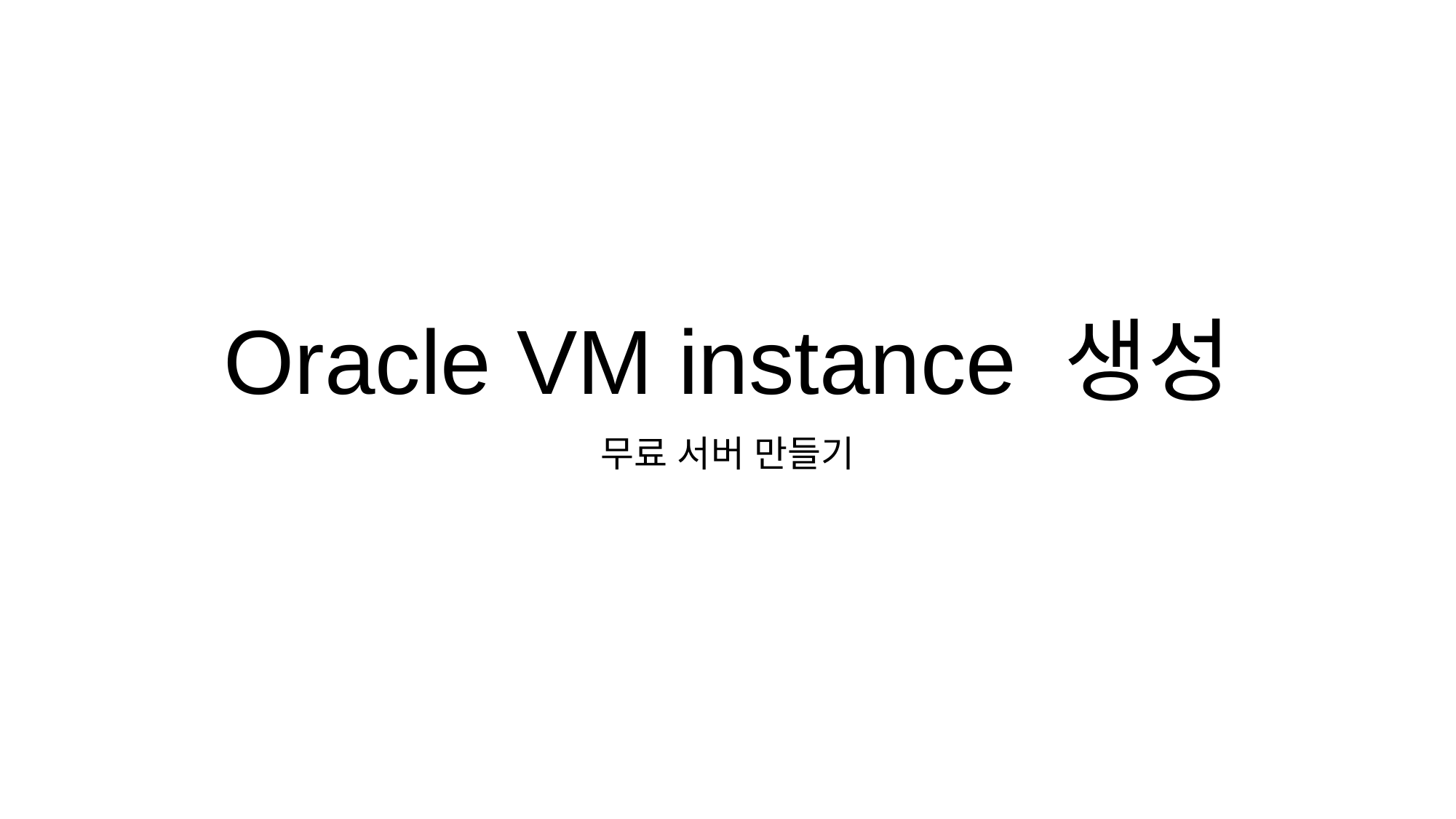

# Oracle VM instance 생성
무료 서버 만들기